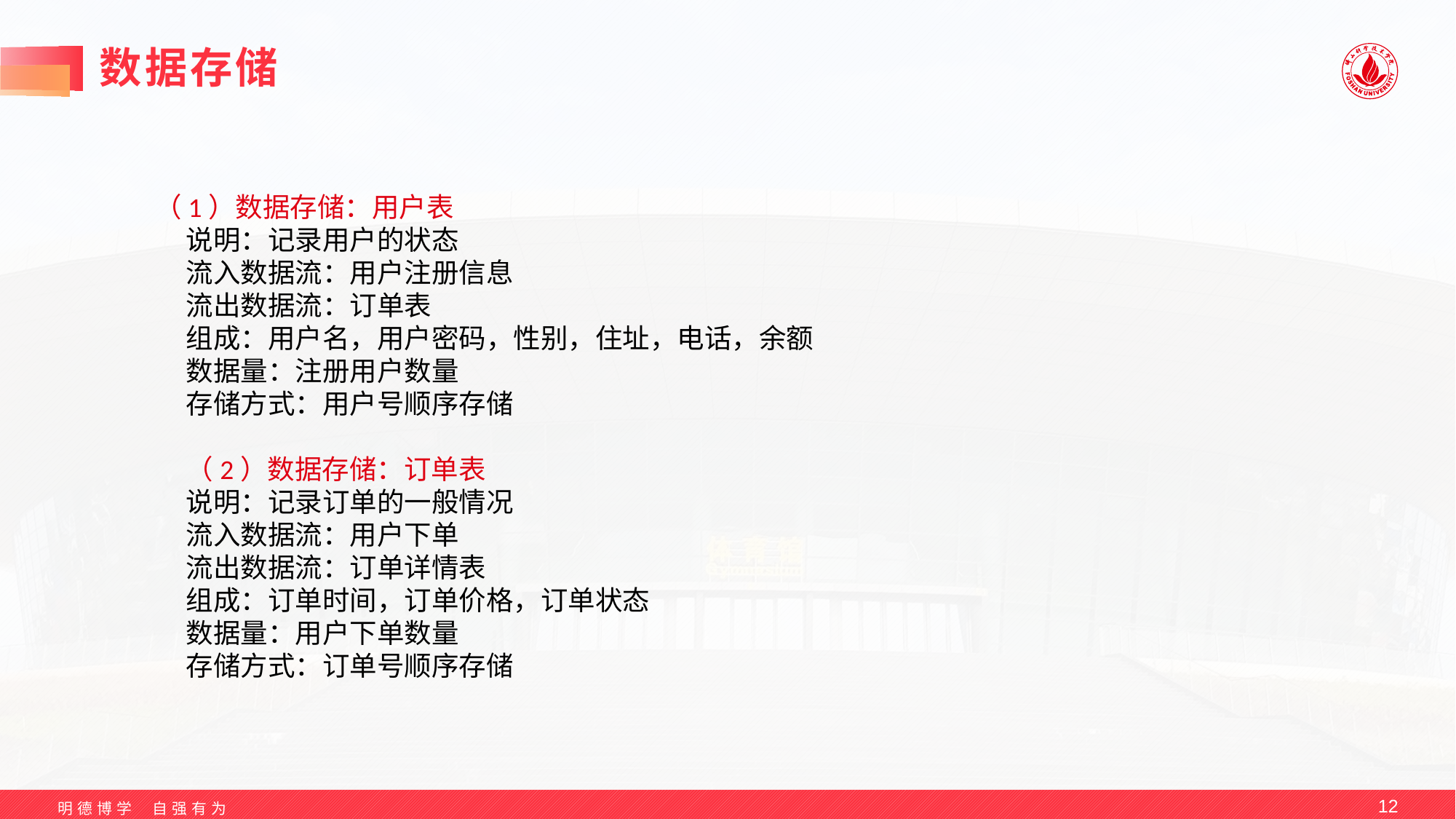

# 数据存储
（1）数据存储：用户表
说明：记录用户的状态
流入数据流：用户注册信息
流出数据流：订单表
组成：用户名，用户密码，性别，住址，电话，余额
数据量：注册用户数量
存储方式：用户号顺序存储

（2）数据存储：订单表
说明：记录订单的一般情况
流入数据流：用户下单
流出数据流：订单详情表
组成：订单时间，订单价格，订单状态
数据量：用户下单数量
存储方式：订单号顺序存储
12